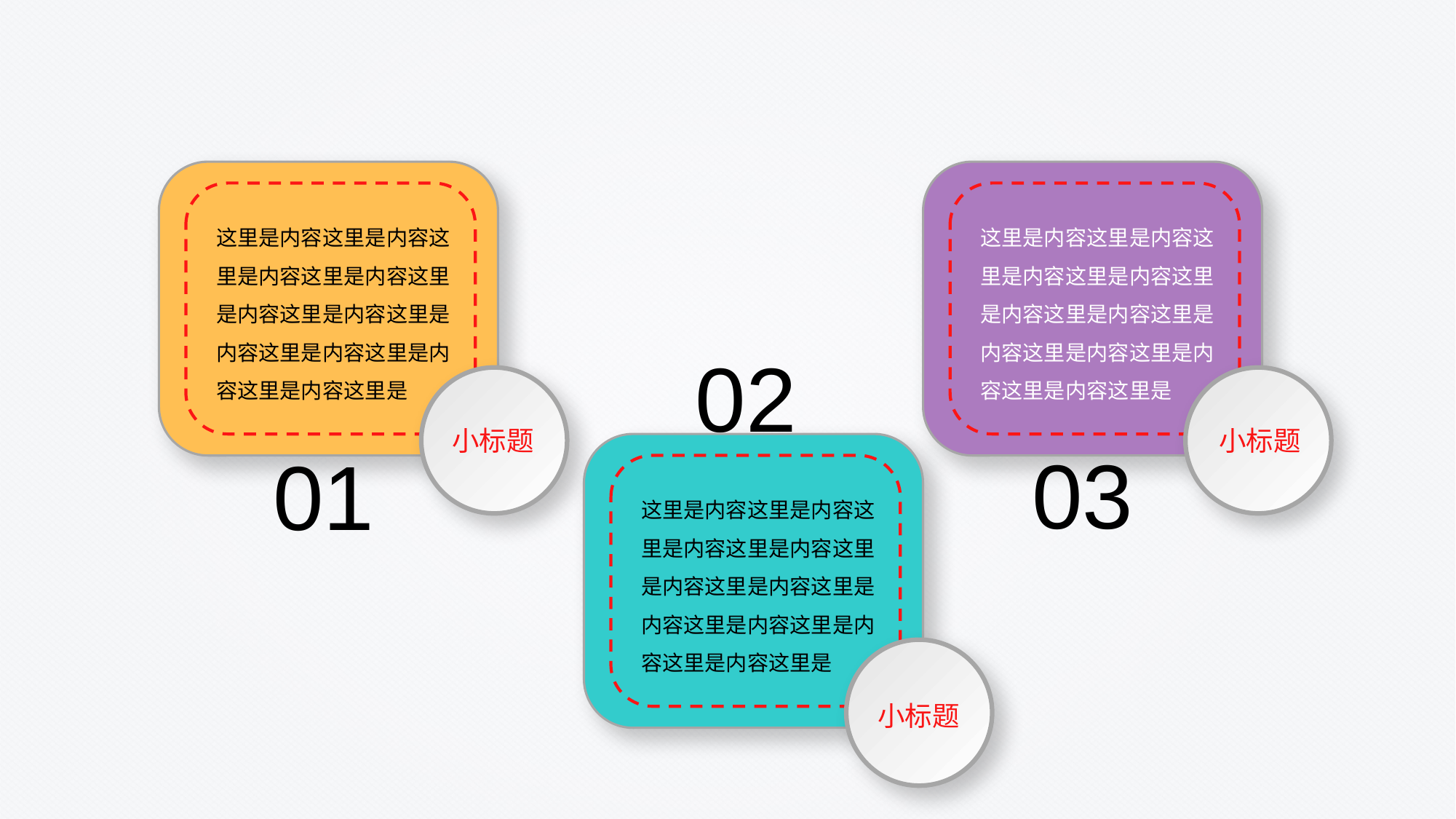

这里是内容这里是内容这里是内容这里是内容这里是内容这里是内容这里是内容这里是内容这里是内容这里是内容这里是
这里是内容这里是内容这里是内容这里是内容这里是内容这里是内容这里是内容这里是内容这里是内容这里是内容这里是
02

小标题
小标题
03
01

这里是内容这里是内容这里是内容这里是内容这里是内容这里是内容这里是内容这里是内容这里是内容这里是内容这里是

小标题